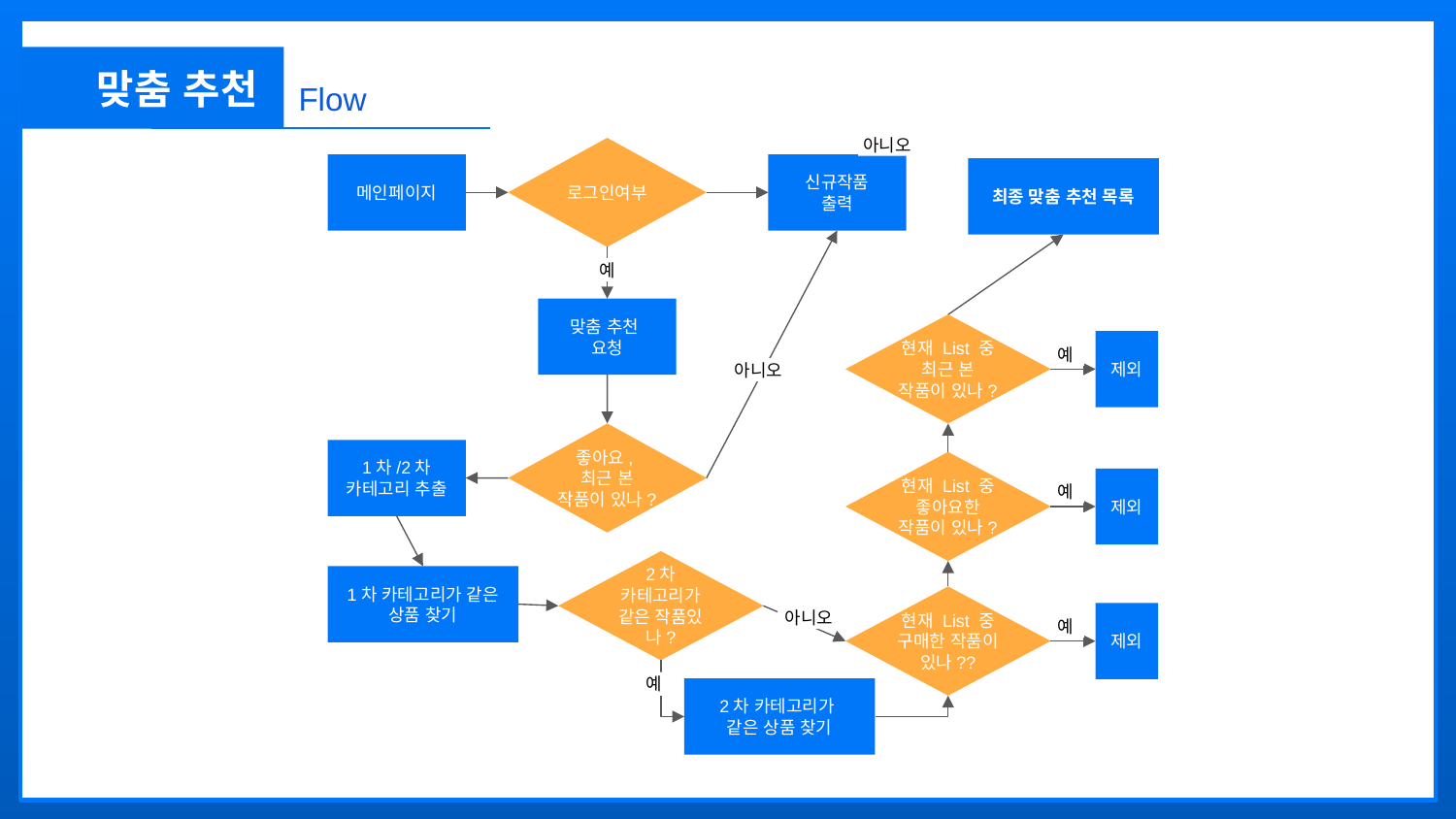

맞춤 추천
Flow
아니오
로그인여부
메인페이지
신규작품
출력
최종 맞춤 추천 목록
예
맞춤 추천
요청
현재 List 중
최근 본 작품이 있나?
제외
예
아니오
좋아요,
최근 본 작품이 있나?
1차/2차
카테고리 추출
현재 List 중
좋아요한 작품이 있나?
제외
예
2차 카테고리가 같은 작품있나?
1차 카테고리가 같은 상품 찾기
현재 List 중
구매한 작품이 있나??
제외
아니오
예
예
2차 카테고리가
같은 상품 찾기